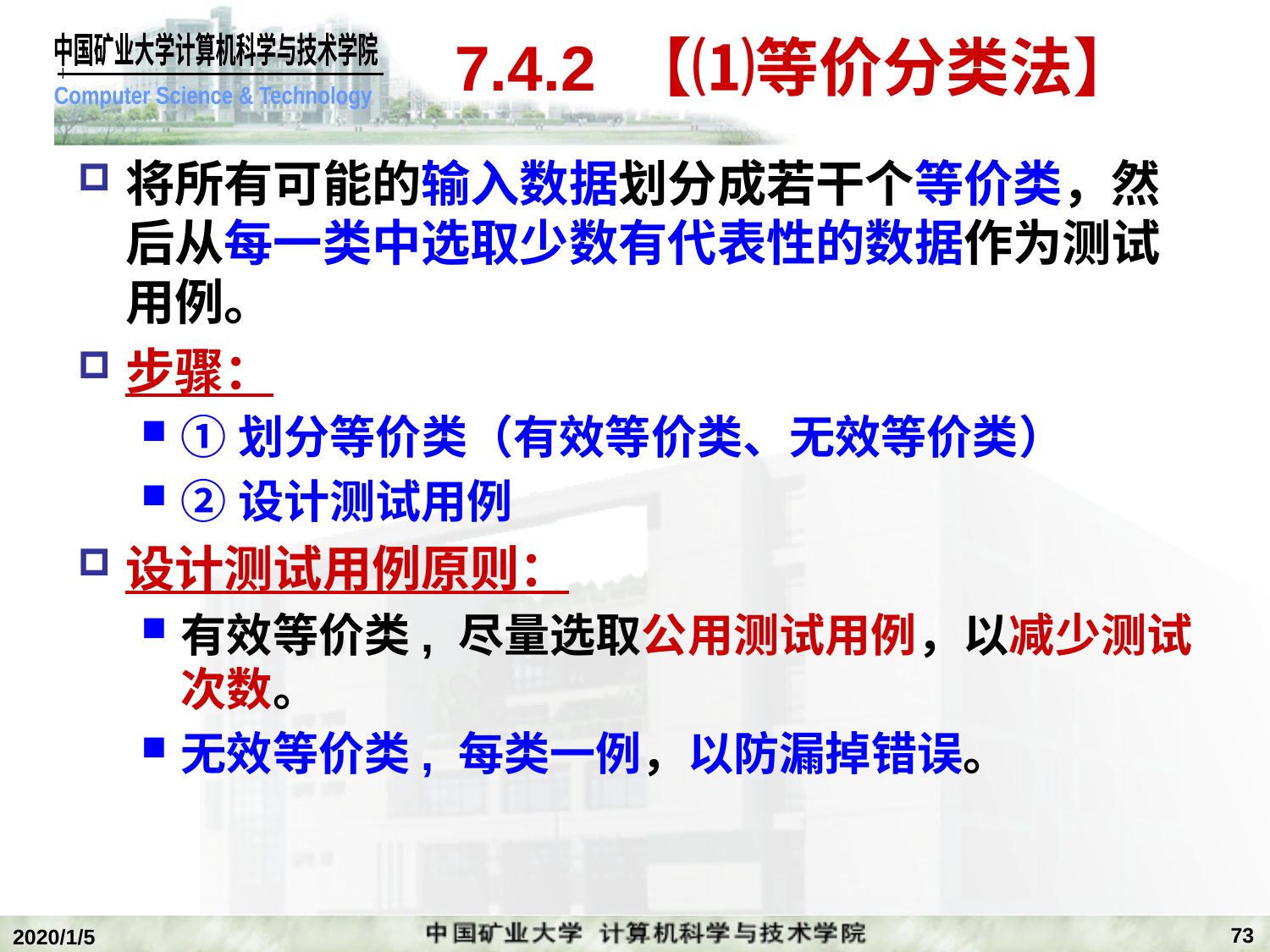

# 7.4.2 【⑴等价分类法】
将所有可能的输入数据划分成若干个等价类，然后从每一类中选取少数有代表性的数据作为测试用例。
步骤：
①划分等价类（有效等价类、无效等价类）
②设计测试用例
设计测试用例原则：
有效等价类, 尽量选取公用测试用例，以减少测试次数。
无效等价类, 每类一例，以防漏掉错误。
73
2020/1/5